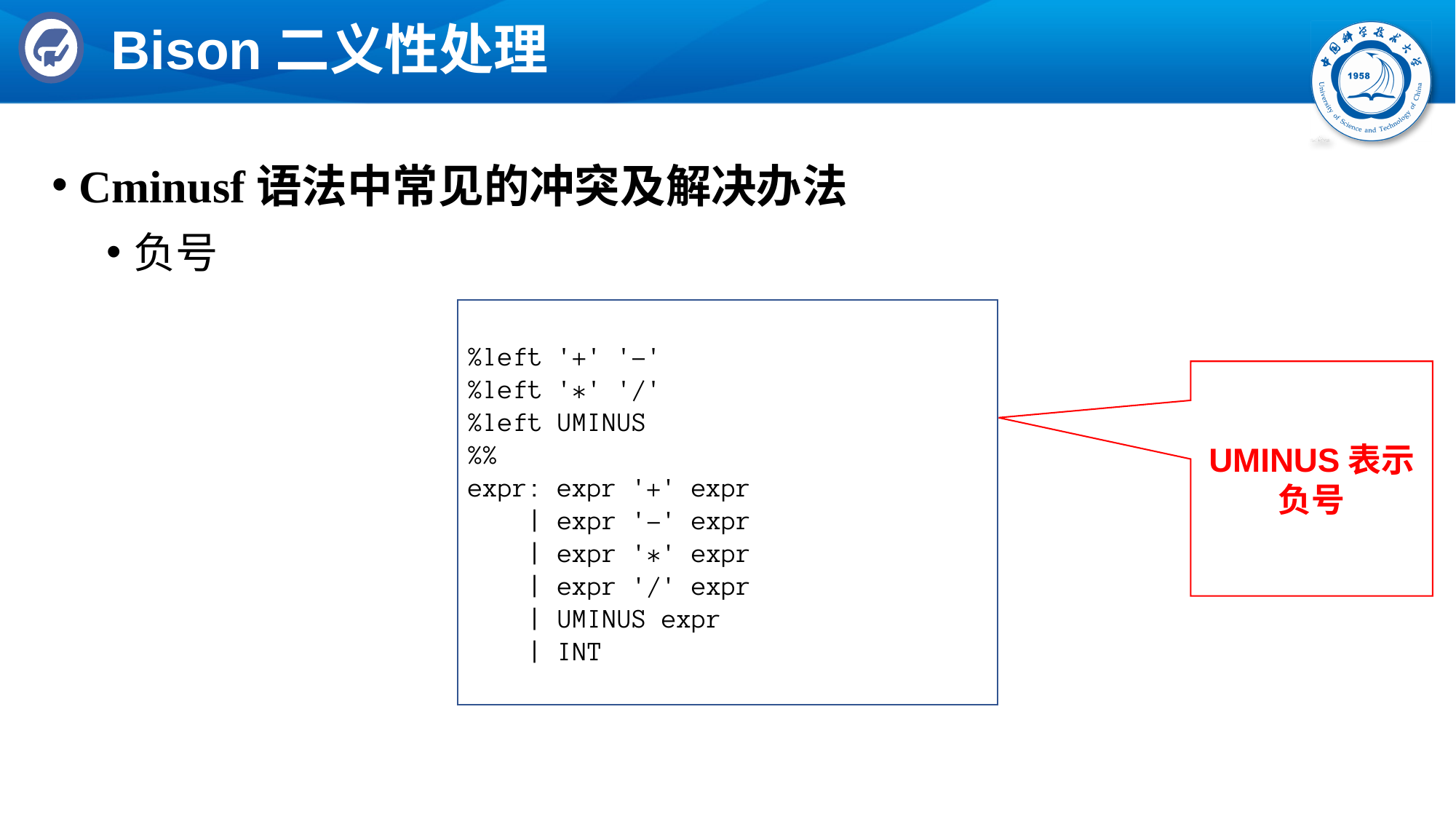

# Bison二义性处理

Cminusf语法中常见的冲突及解决办法
负号
%left '+' '-'
%left '*' '/'
%left UMINUS
%%
expr: expr '+' expr
    | expr '-' expr
    | expr '*' expr
    | expr '/' expr
    | UMINUS expr
    | INT
UMINUS表示负号